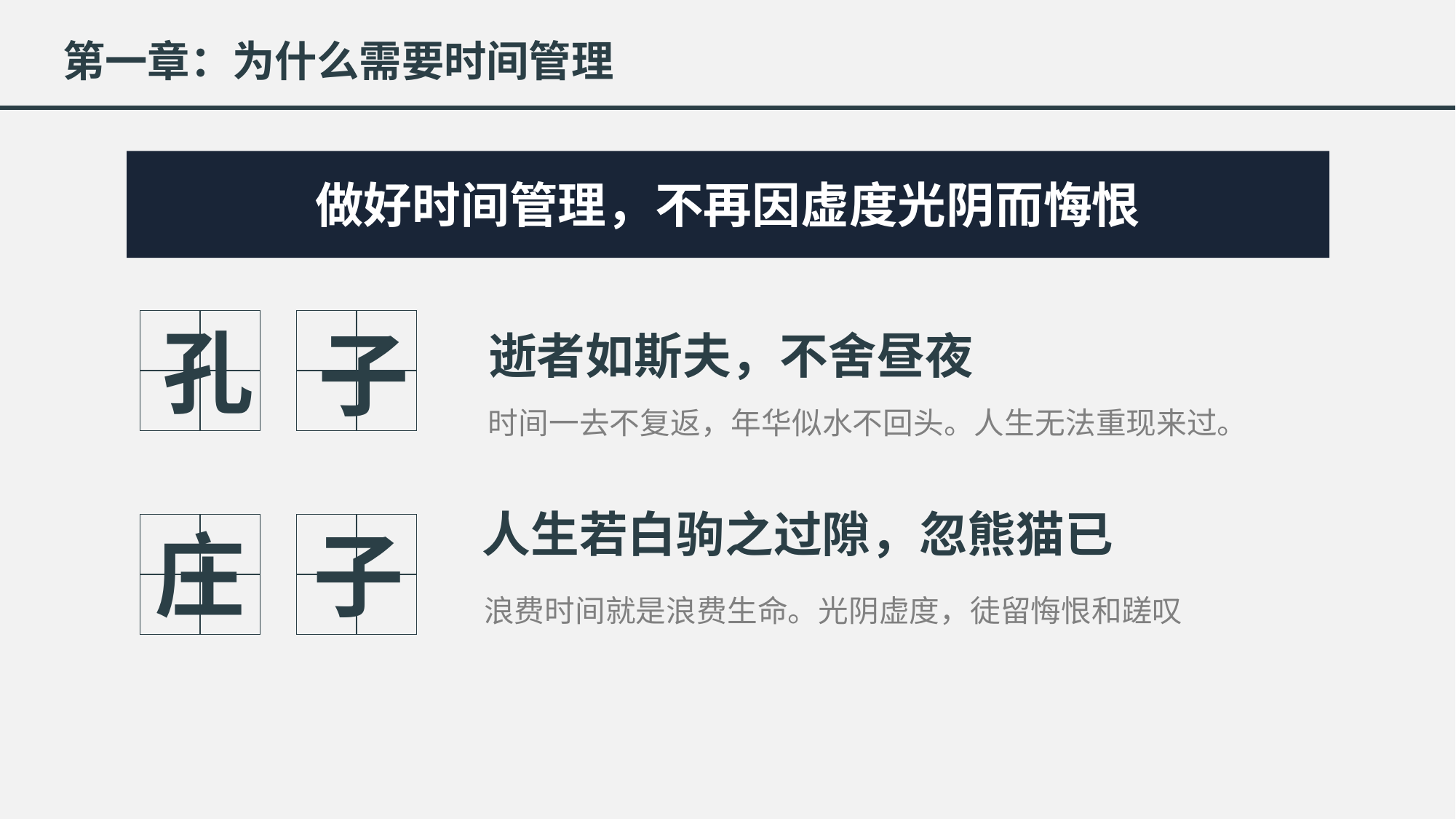

做好时间管理，不再因虚度光阴而悔恨

孔

子
逝者如斯夫，不舍昼夜
时间一去不复返，年华似水不回头。人生无法重现来过。
人生若白驹之过隙，忽熊猫已
庄

子

浪费时间就是浪费生命。光阴虚度，徒留悔恨和蹉叹